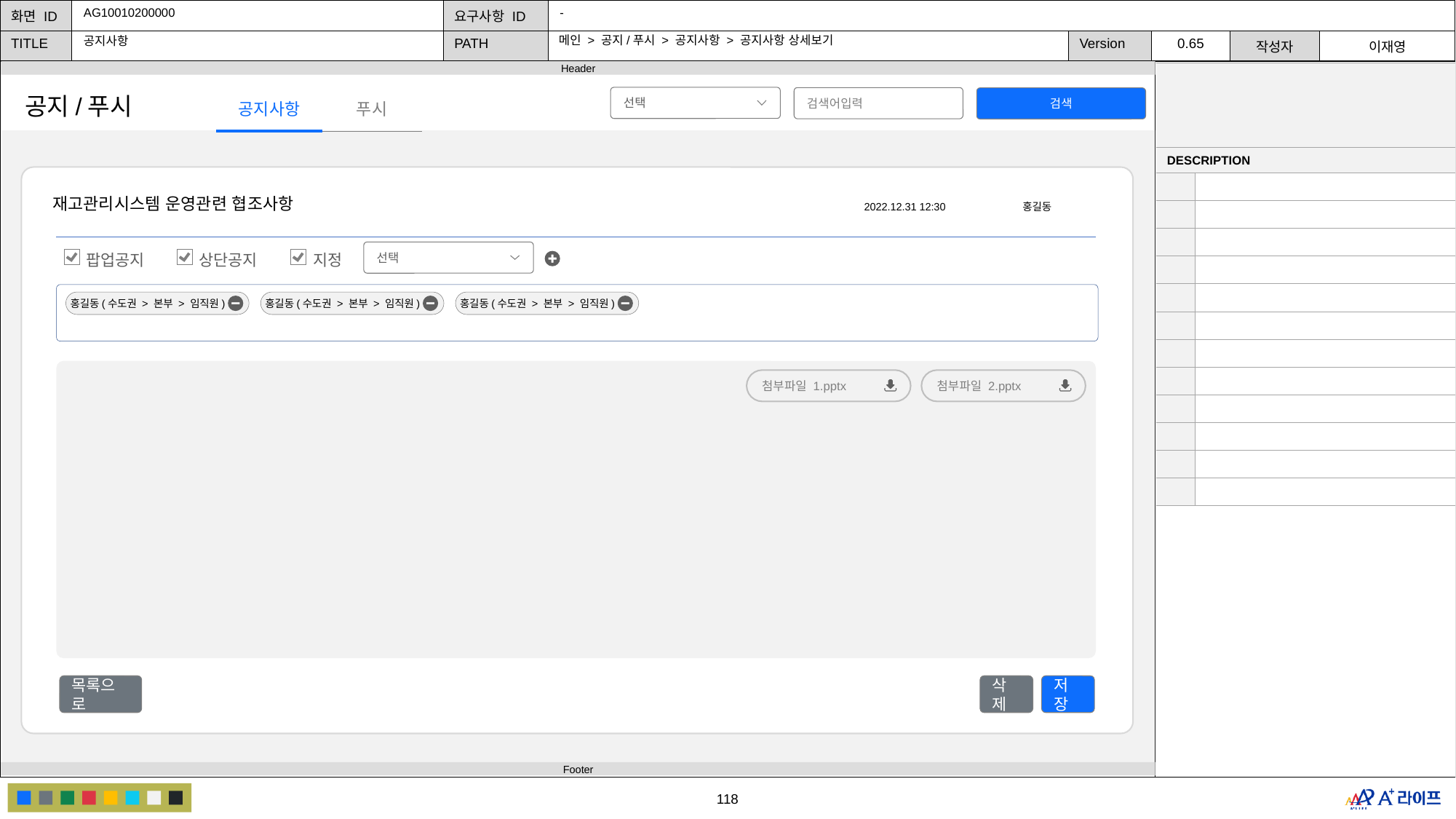

AG10010200000
-
메인 > 공지/푸시 > 공지사항 > 공지사항 상세보기
공지사항
|  |  |
| --- | --- |
| DESCRIPTION |  |
|  |  |
|  |  |
|  |  |
|  |  |
|  |  |
|  |  |
|  |  |
|  |  |
|  |  |
|  |  |
|  |  |
|  |  |
공지/푸시
선택

검색어입력
검색
공지사항
푸시

재고관리시스템 운영관련 협조사항
2022.12.31 12:30
홍길동
선택

팝업공지

상단공지

지정

홍길동(수도권 > 본부 > 임직원)
홍길동(수도권 > 본부 > 임직원)
홍길동(수도권 > 본부 > 임직원)

첨부파일 1.pptx

첨부파일 2.pptx

목록으로
삭제
저장